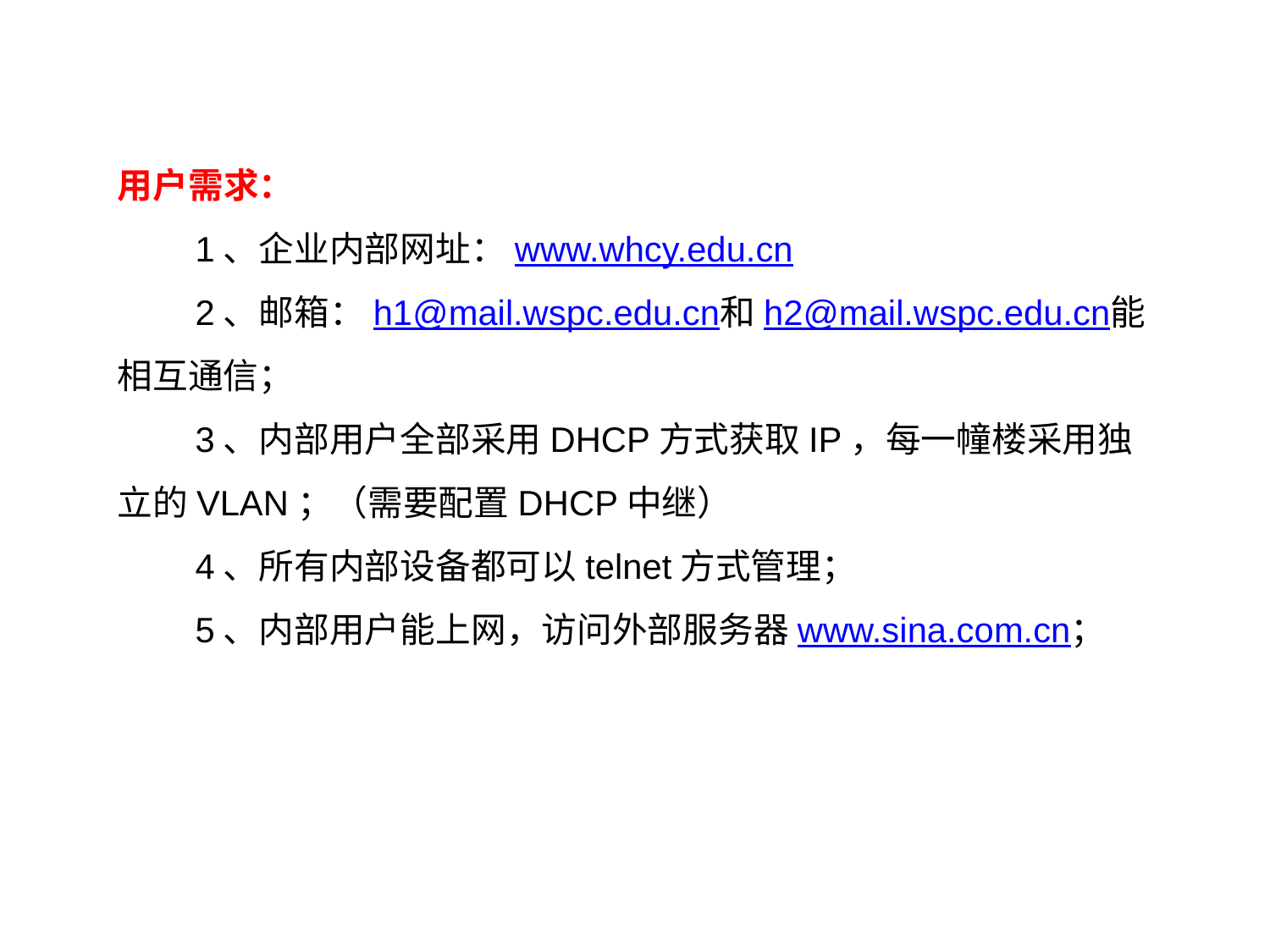

用户需求：
        1、企业内部网址：www.whcy.edu.cn
        2、邮箱：h1@mail.wspc.edu.cn和h2@mail.wspc.edu.cn能相互通信；
        3、内部用户全部采用DHCP方式获取IP，每一幢楼采用独立的VLAN；（需要配置DHCP中继）
        4、所有内部设备都可以telnet方式管理；
        5、内部用户能上网，访问外部服务器www.sina.com.cn；